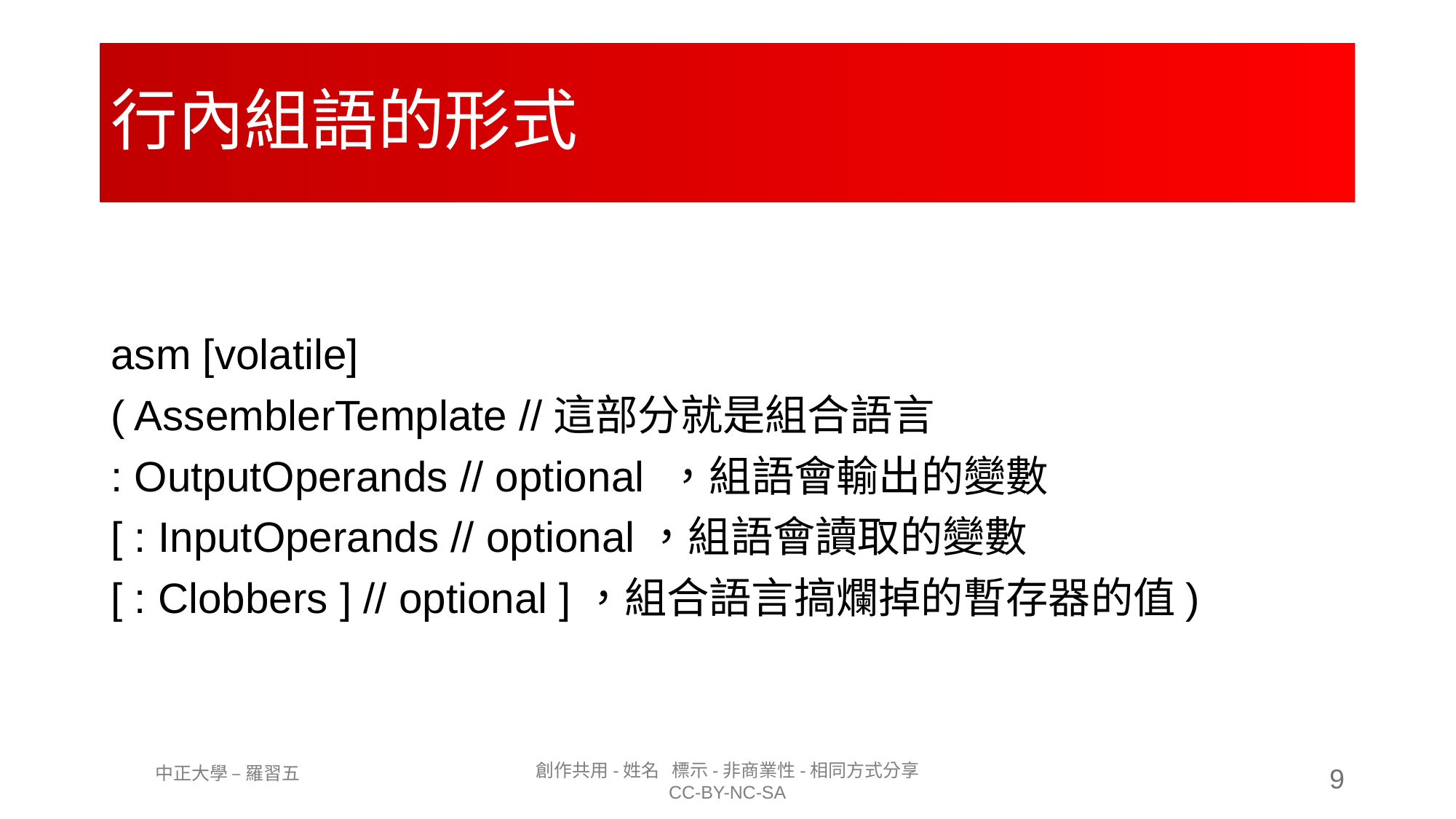

# 行內組語的形式
asm [volatile]
( AssemblerTemplate //這部分就是組合語言
: OutputOperands // optional ，組語會輸出的變數
[ : InputOperands // optional，組語會讀取的變數
[ : Clobbers ] // optional ]，組合語言搞爛掉的暫存器的值)